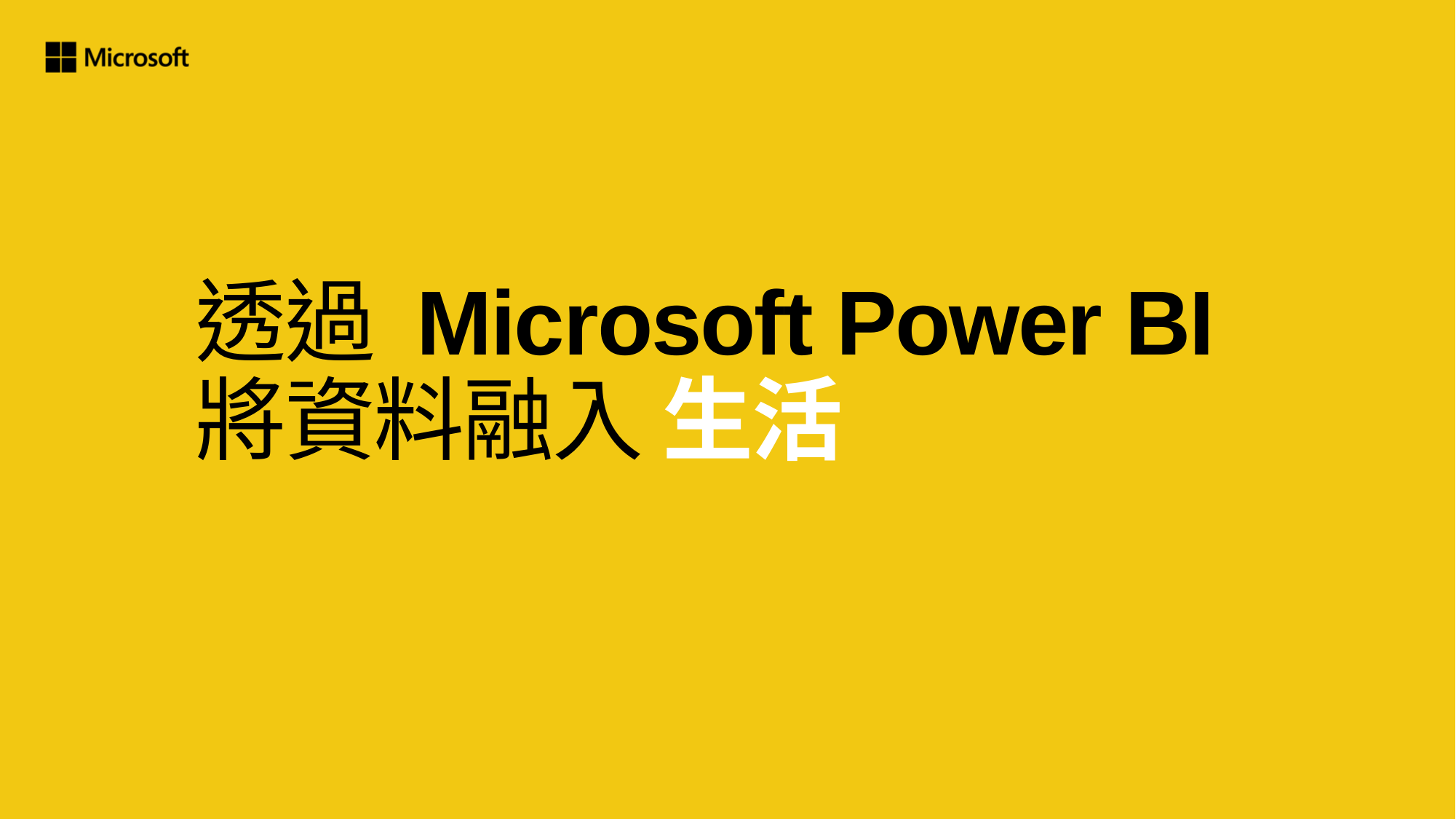

# 透過 Microsoft Power BI 將資料融入 生活